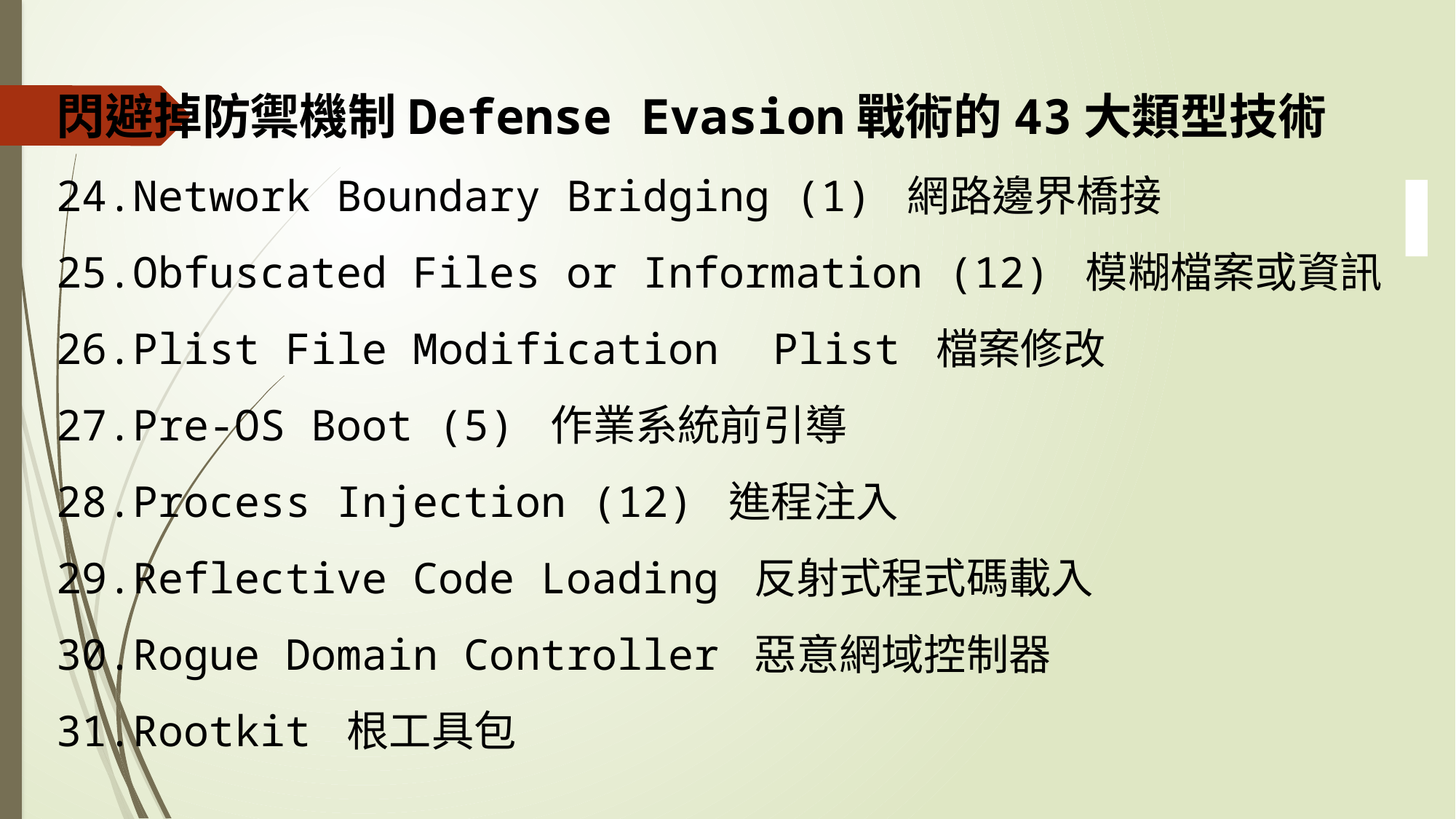

閃避掉防禦機制Defense Evasion戰術的43大類型技術
Network Boundary Bridging (1) 網路邊界橋接
Obfuscated Files or Information (12) 模糊檔案或資訊
Plist File Modification 	Plist 檔案修改
Pre-OS Boot (5) 作業系統前引導
Process Injection (12) 進程注入
Reflective Code Loading 反射式程式碼載入
Rogue Domain Controller 惡意網域控制器
Rootkit 根工具包